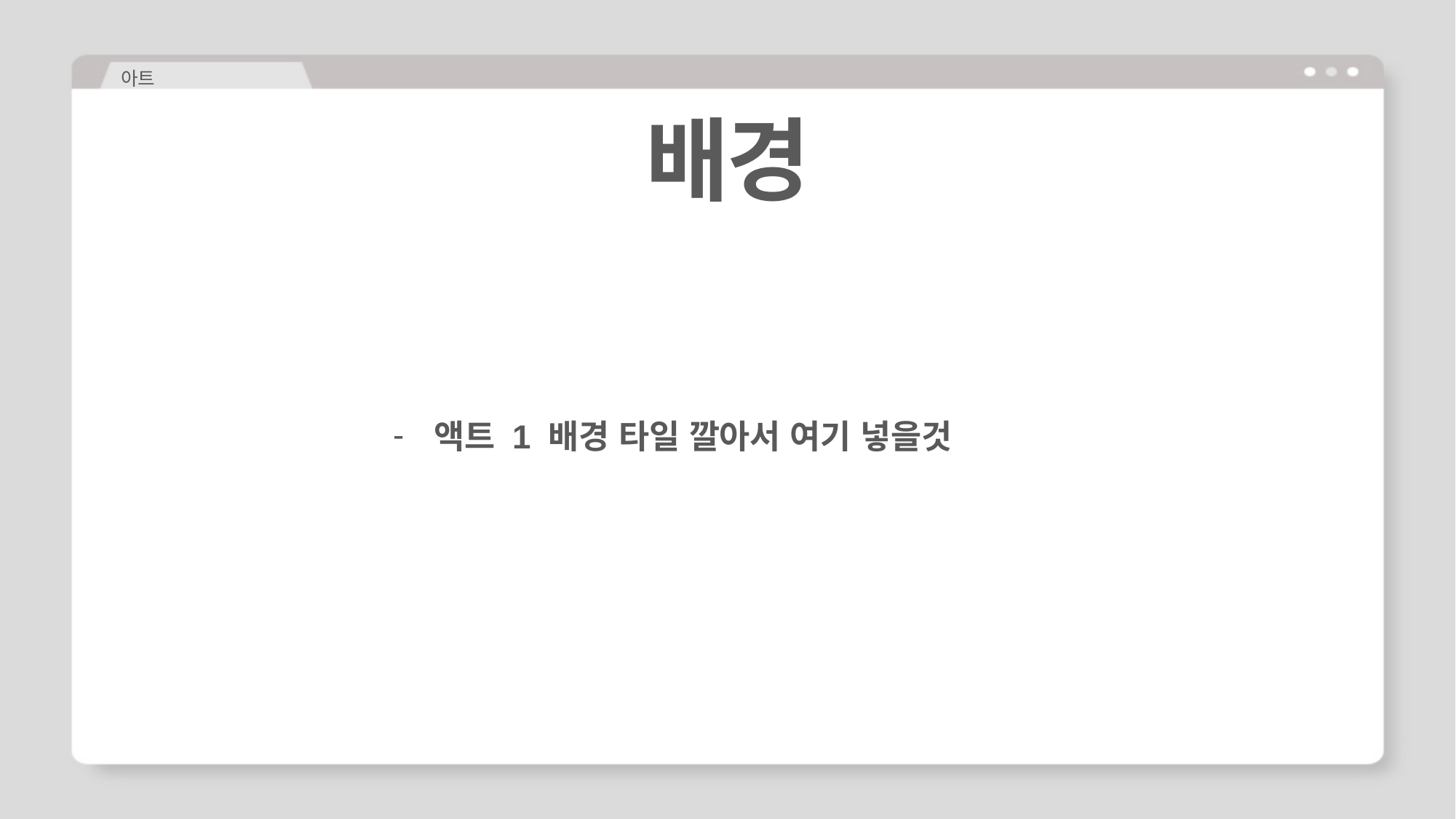

아트
배경
액트 1 배경 타일 깔아서 여기 넣을것